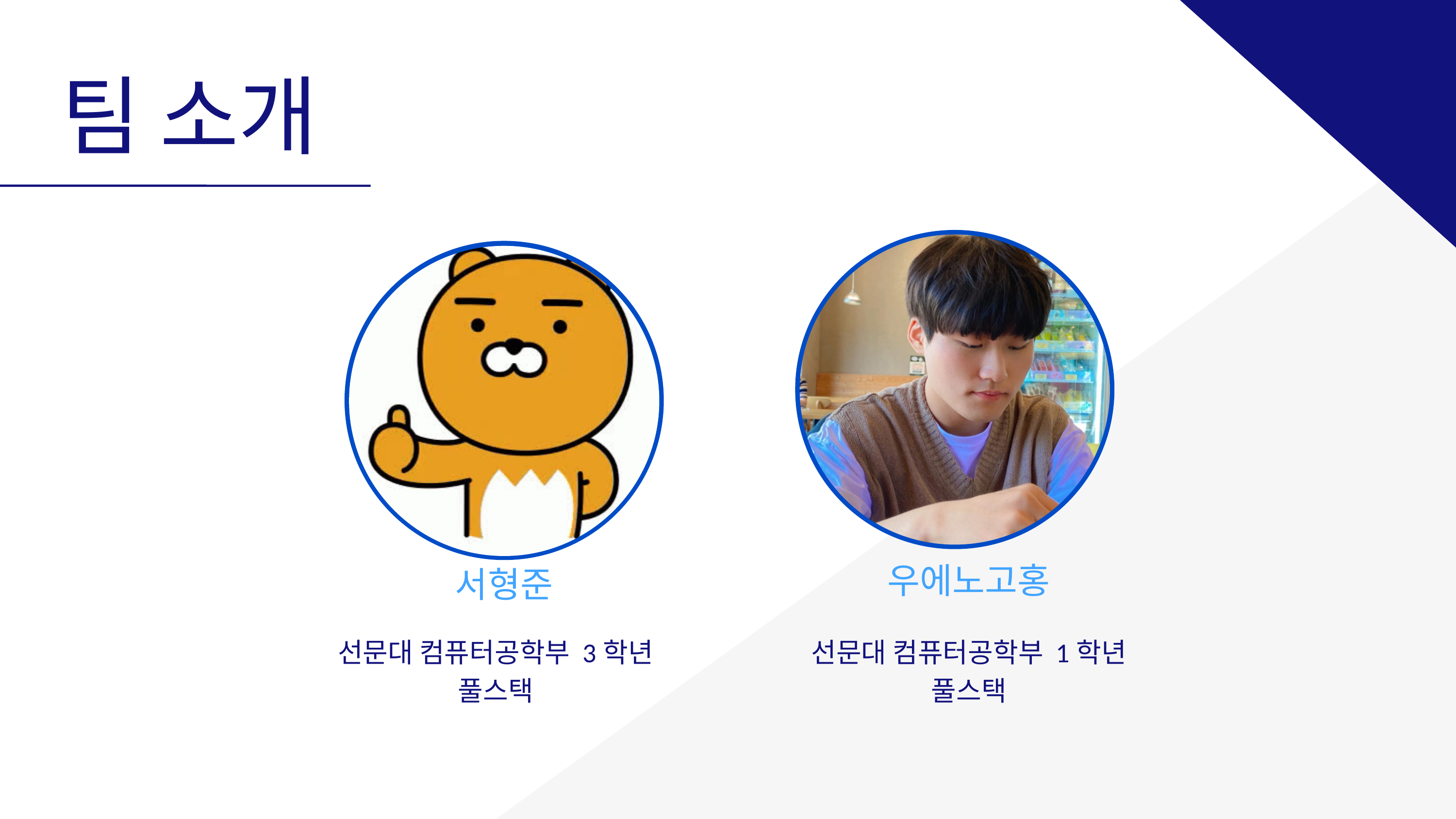

팀 소개

우에노고홍
서형준
선문대 컴퓨터공학부 3학년
풀스택
선문대 컴퓨터공학부 1학년
풀스택